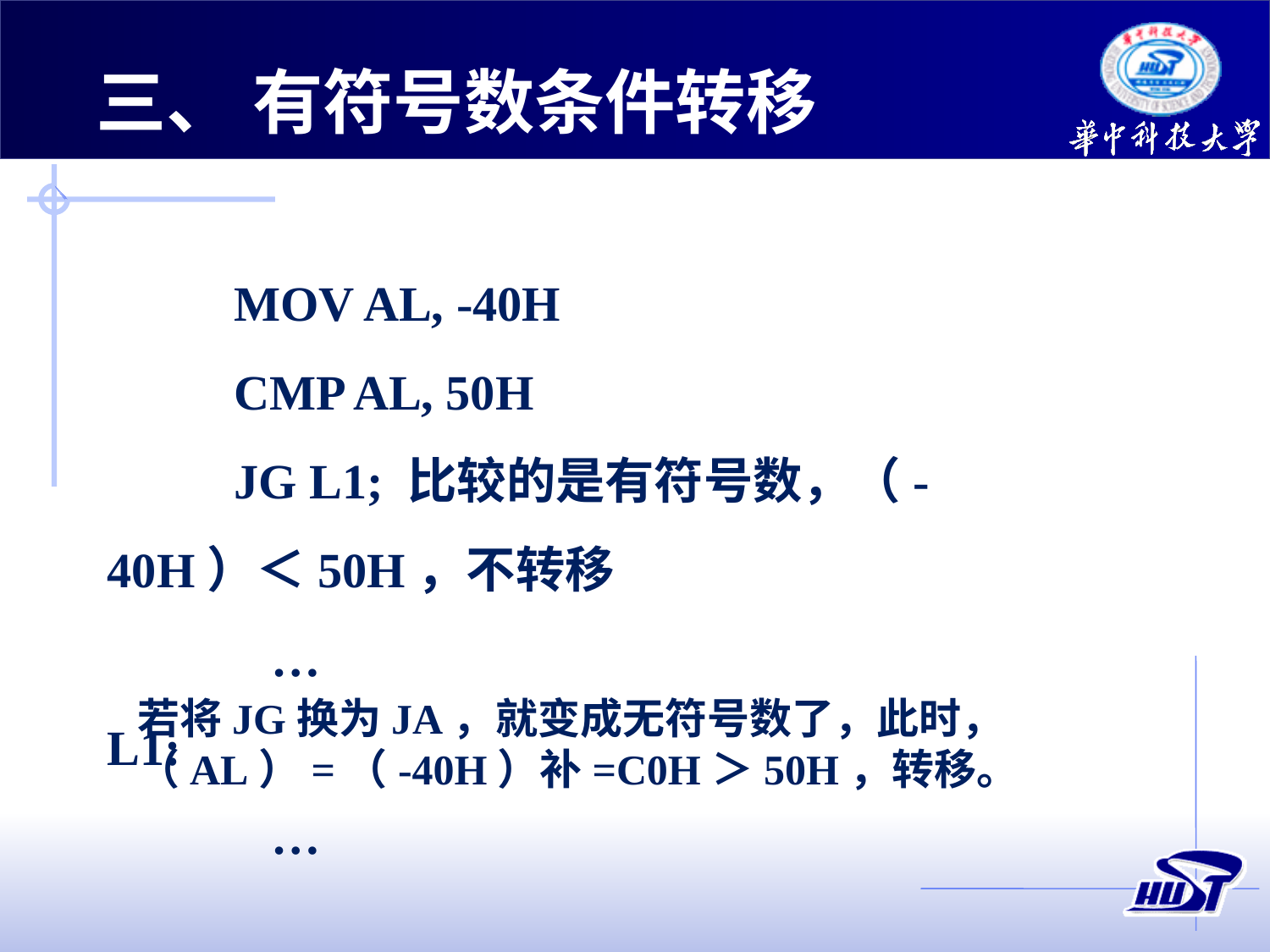

三、 有符号数条件转移

	MOV AL, -40H
	CMP AL, 50H
	JG L1; 比较的是有符号数，（-40H）＜50H，不转移
	…
L1:
	…
若将JG换为JA，就变成无符号数了，此时，（AL）=（-40H）补=C0H＞50H，转移。